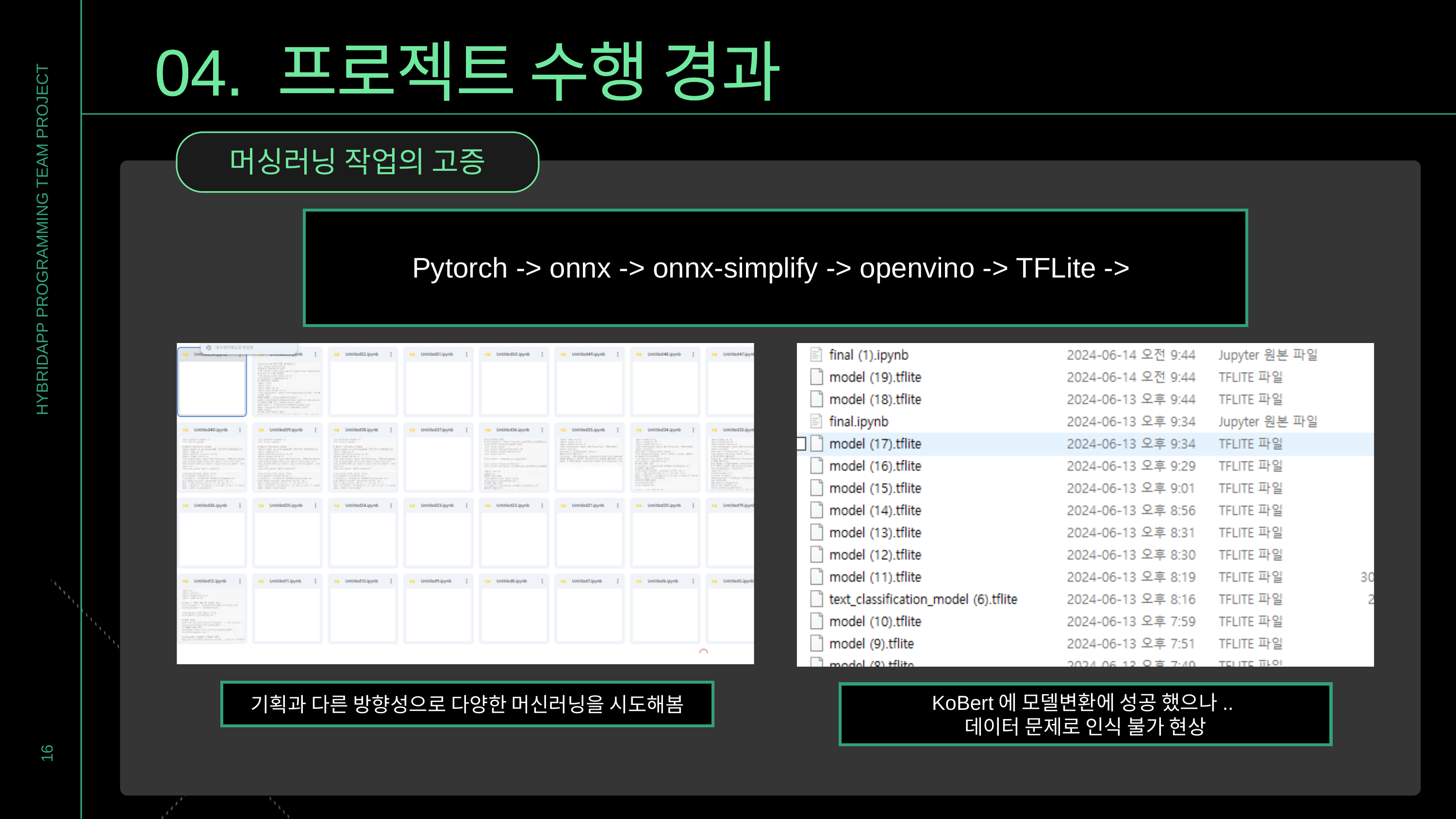

04. 프로젝트 수행 경과
04. 프로젝트 수행 경

머싱러닝 작업의 고증

Pytorch -> onnx -> onnx-simplify -> openvino -> TFLite ->
HYBRIDAPP PROGRAMMING TEAM PROJECT

16

기획과 다른 방향성으로 다양한 머신러닝을 시도해봄

KoBert에 모델변환에 성공 했으나..
데이터 문제로 인식 불가 현상